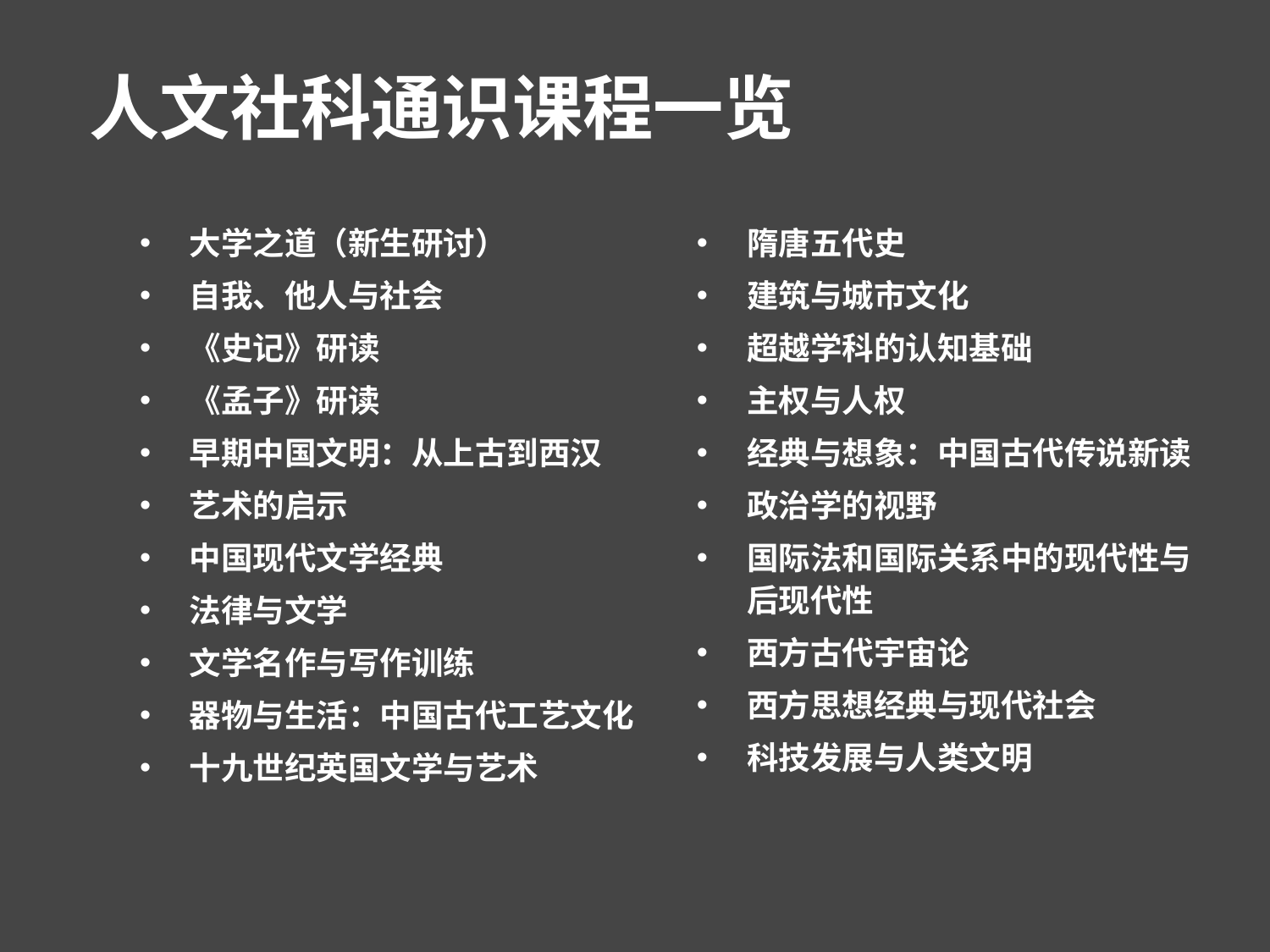

人文社科通识课程一览
隋唐五代史
建筑与城市文化
超越学科的认知基础
主权与人权
经典与想象：中国古代传说新读
政治学的视野
国际法和国际关系中的现代性与后现代性
西方古代宇宙论
西方思想经典与现代社会
科技发展与人类文明

大学之道（新生研讨）
自我、他人与社会
《史记》研读
《孟子》研读
早期中国文明：从上古到西汉
艺术的启示
中国现代文学经典
法律与文学
文学名作与写作训练
器物与生活：中国古代工艺文化
十九世纪英国文学与艺术